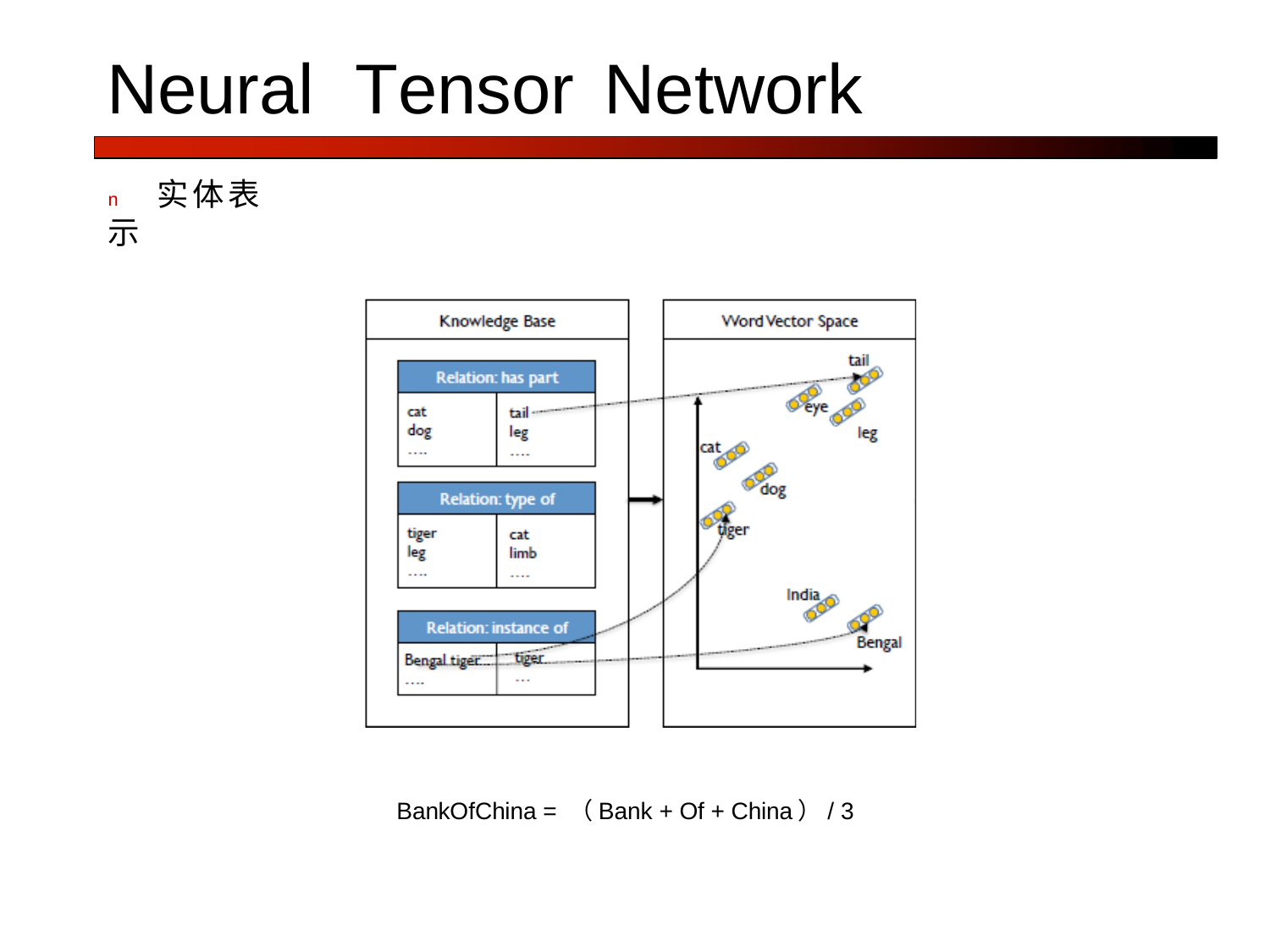

Neural	Tensor	Network

n	实体表示

BankOfChina = （Bank + Of + China）/ 3